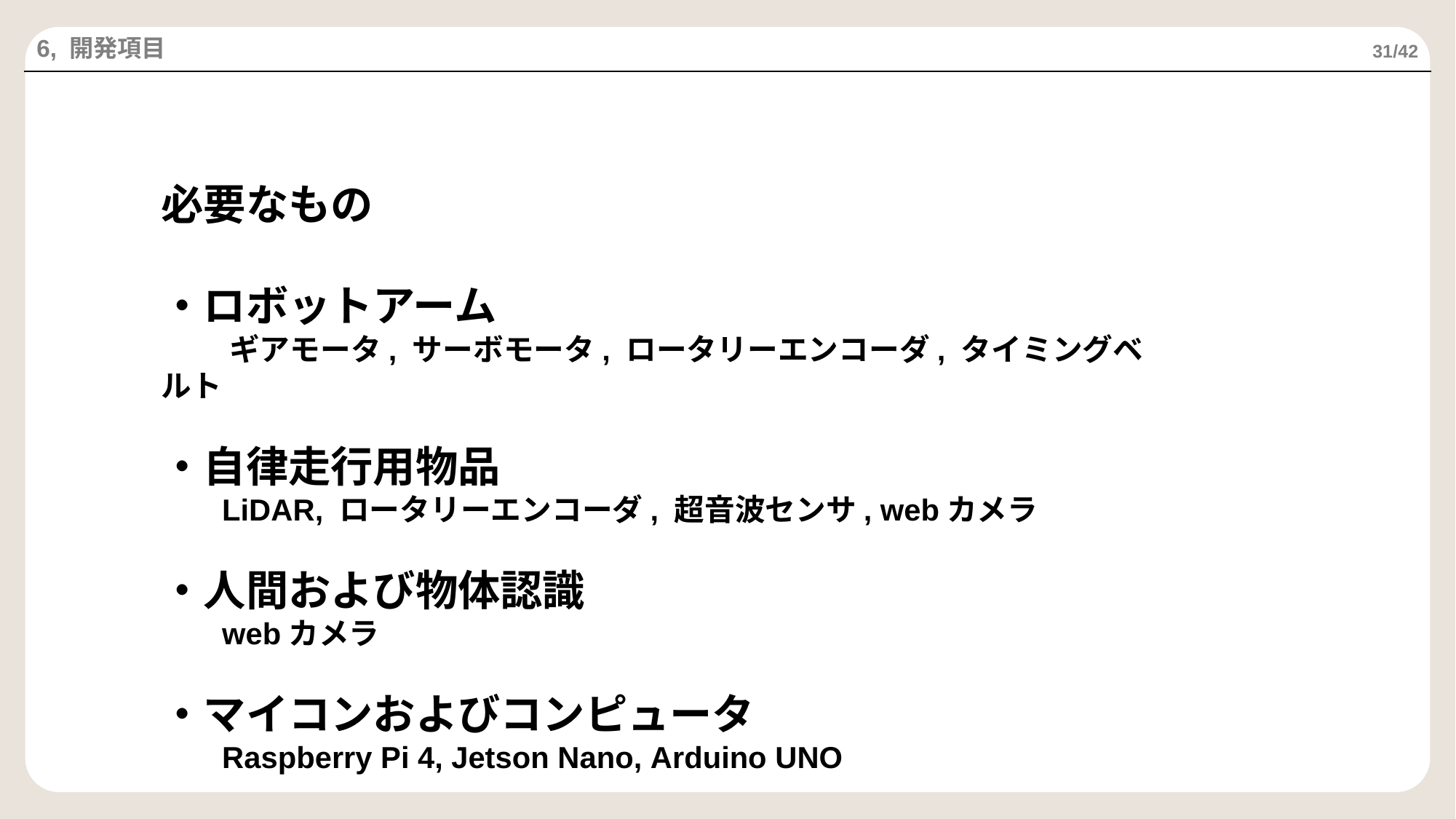

6, 開発項目

31/42
必要なもの

・ロボットアーム
  ギアモータ, サーボモータ, ロータリーエンコーダ, タイミングベルト

・自律走行用物品
  LiDAR, ロータリーエンコーダ, 超音波センサ, webカメラ

・人間および物体認識
  webカメラ

・マイコンおよびコンピュータ
  Raspberry Pi 4, Jetson Nano, Arduino UNO